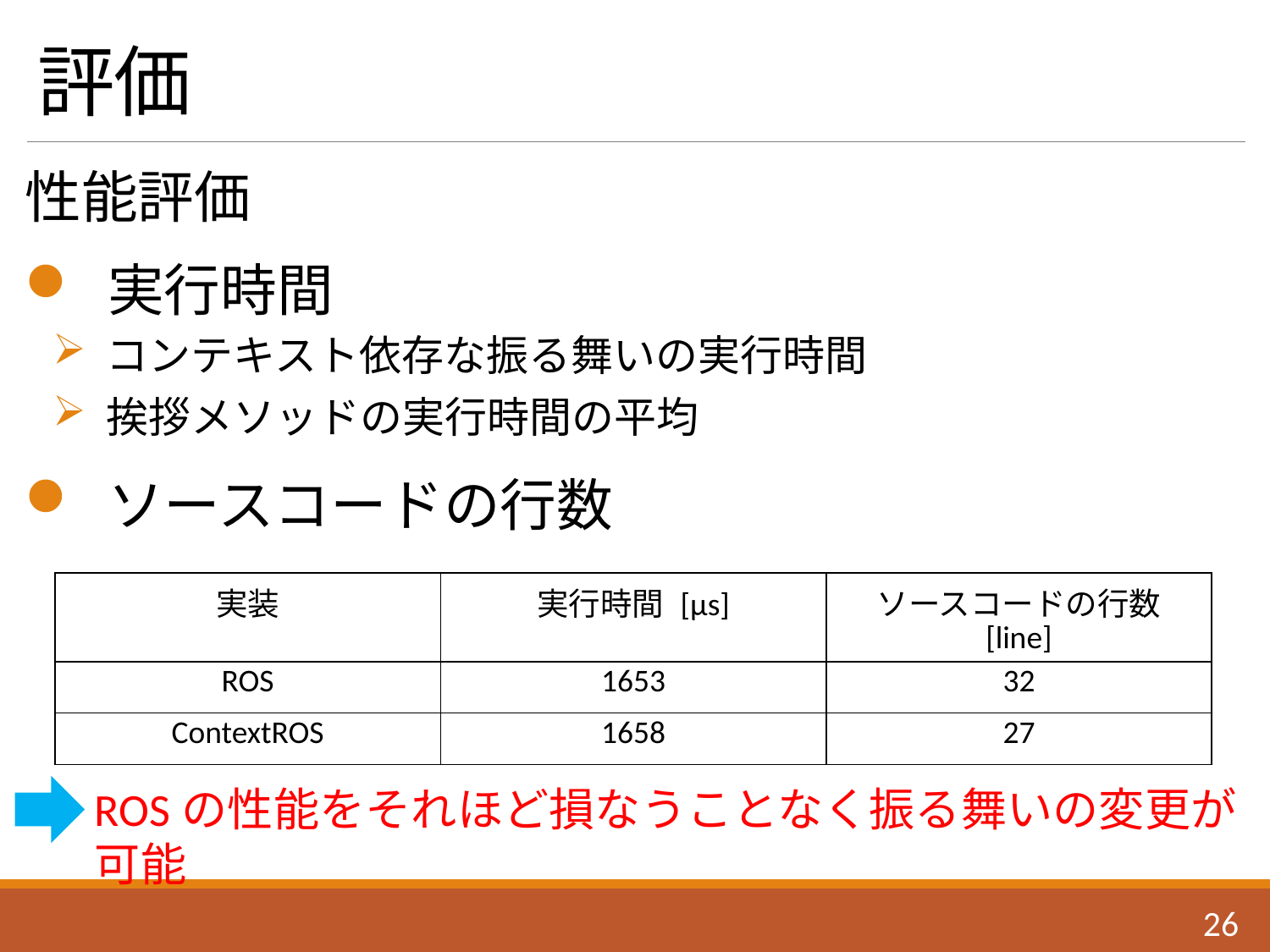

# 評価
性能評価
 実行時間
 コンテキスト依存な振る舞いの実行時間
 挨拶メソッドの実行時間の平均
 ソースコードの行数
| 実装 | 実行時間 [μs] | ソースコードの行数 [line] |
| --- | --- | --- |
| ROS | 1653 | 32 |
| ContextROS | 1658 | 27 |
ROSの性能をそれほど損なうことなく振る舞いの変更が可能

26